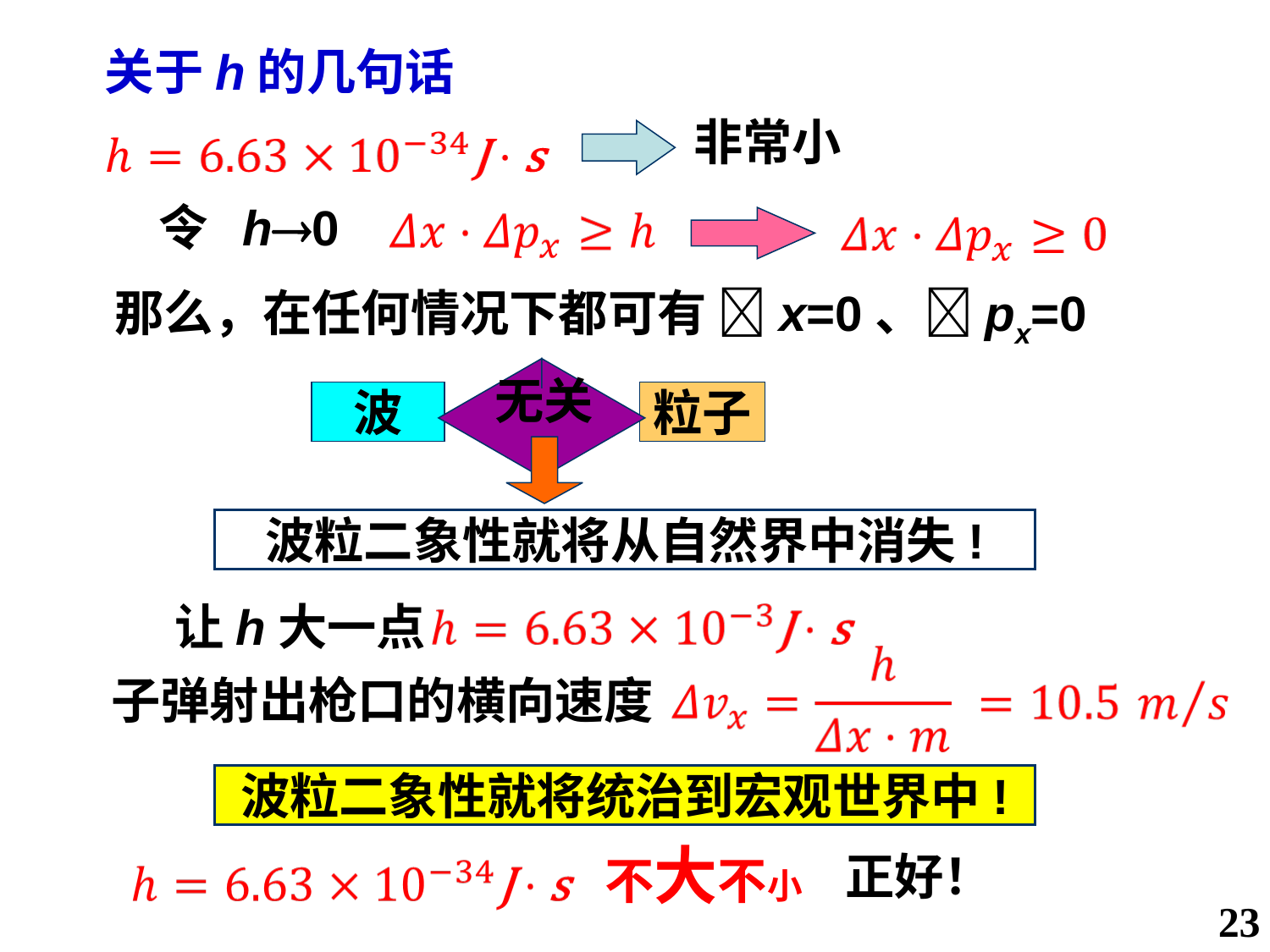

关于h的几句话
非常小

令  h→0

那么，在任何情况下都可有 Δx=0、Δpx=0

无关
波
粒子

波粒二象性就将从自然界中消失!

让h大一点

子弹射出枪口的横向速度
波粒二象性就将统治到宏观世界中!
不大不小

正好！
23